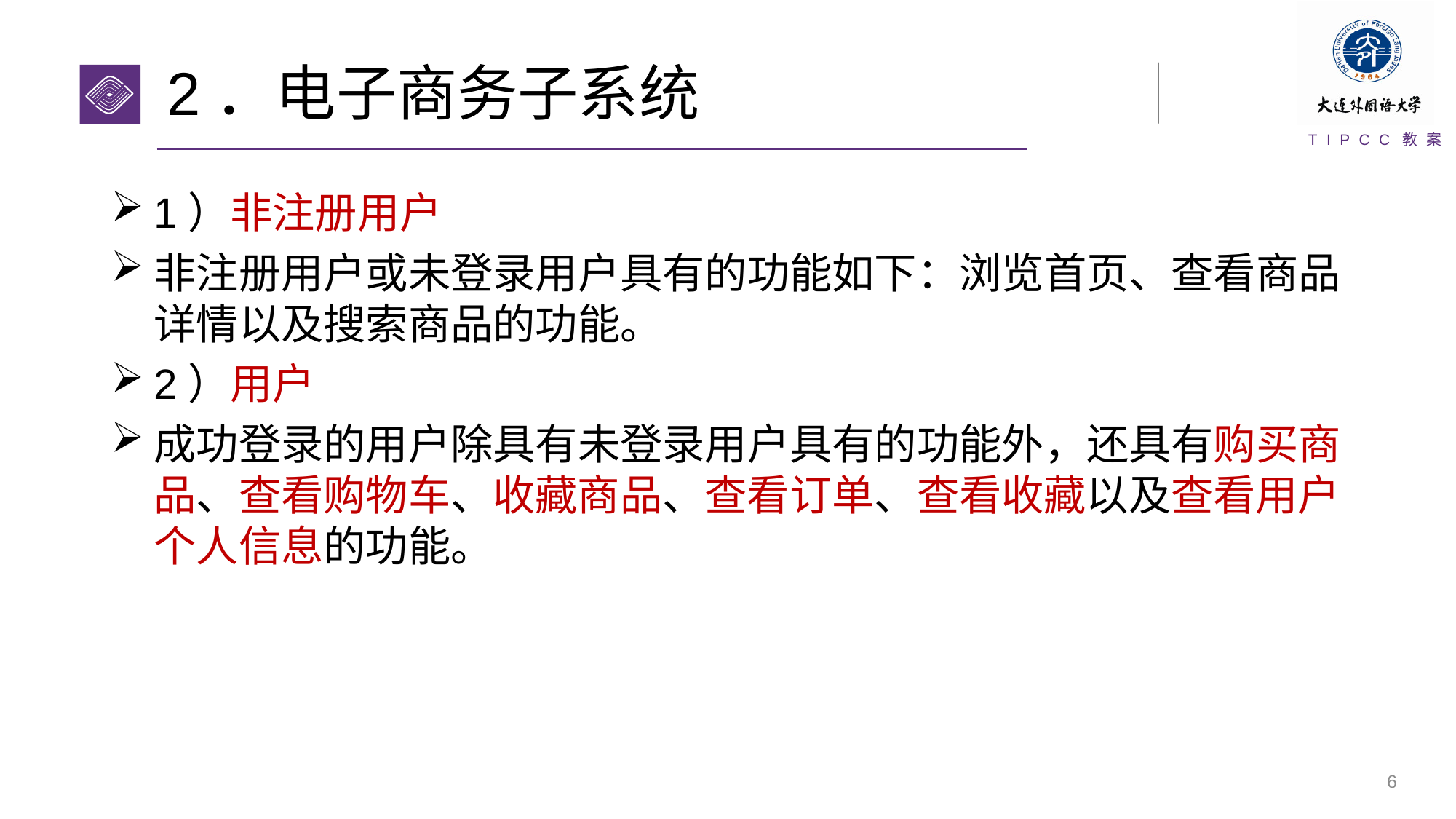

# 2．电子商务子系统
1）非注册用户
非注册用户或未登录用户具有的功能如下：浏览首页、查看商品详情以及搜索商品的功能。
2）用户
成功登录的用户除具有未登录用户具有的功能外，还具有购买商品、查看购物车、收藏商品、查看订单、查看收藏以及查看用户个人信息的功能。

6